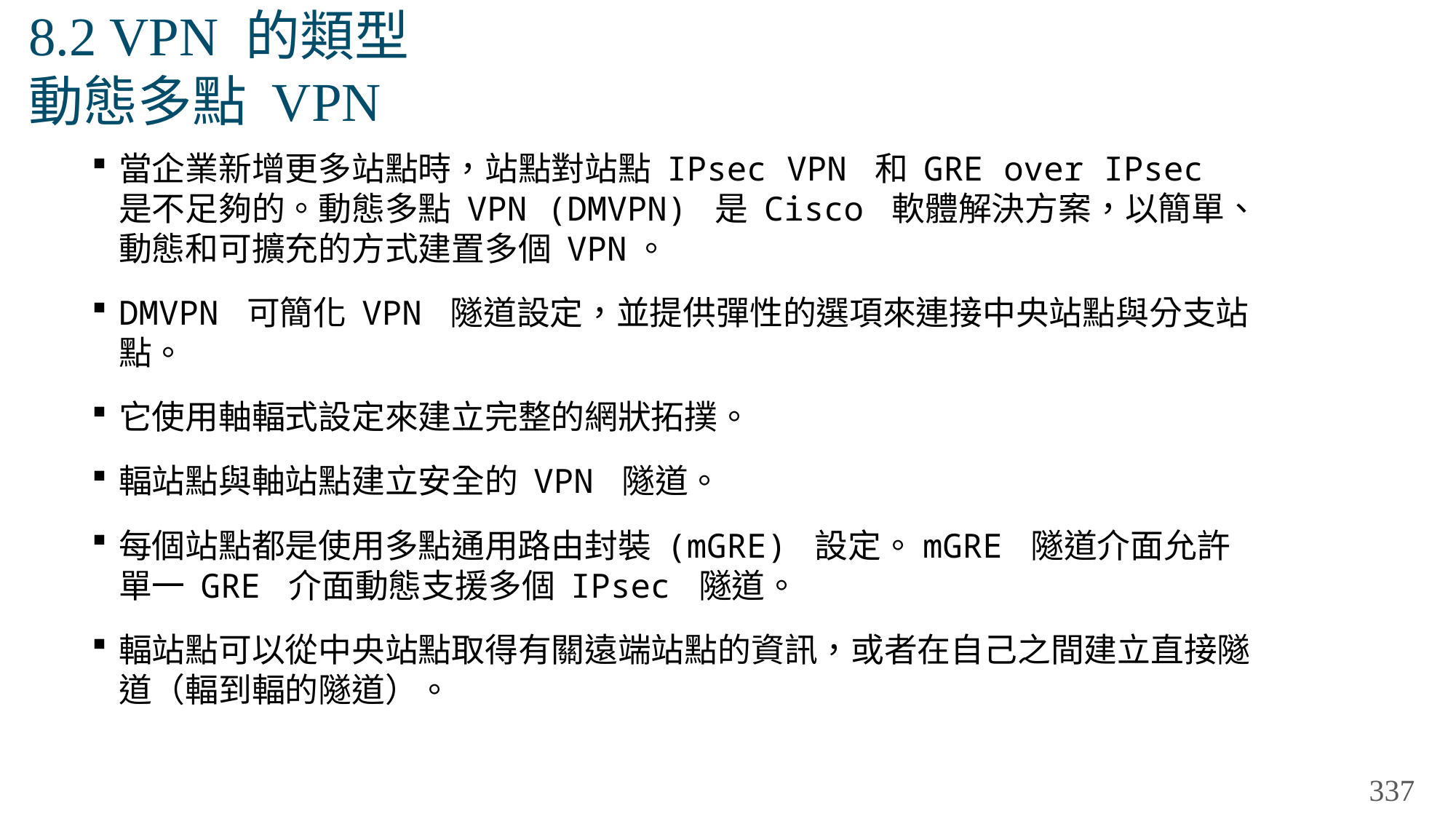

# 8.2 VPN 的類型 動態多點 VPN
當企業新增更多站點時，站點對站點 IPsec VPN 和 GRE over IPsec 是不足夠的。動態多點 VPN (DMVPN) 是 Cisco 軟體解決方案，以簡單、動態和可擴充的方式建置多個 VPN。
DMVPN 可簡化 VPN 隧道設定，並提供彈性的選項來連接中央站點與分支站點。
它使用軸輻式設定來建立完整的網狀拓撲。
輻站點與軸站點建立安全的 VPN 隧道。
每個站點都是使用多點通用路由封裝 (mGRE) 設定。mGRE 隧道介面允許單一 GRE 介面動態支援多個 IPsec 隧道。
輻站點可以從中央站點取得有關遠端站點的資訊，或者在自己之間建立直接隧道（輻到輻的隧道）。
337